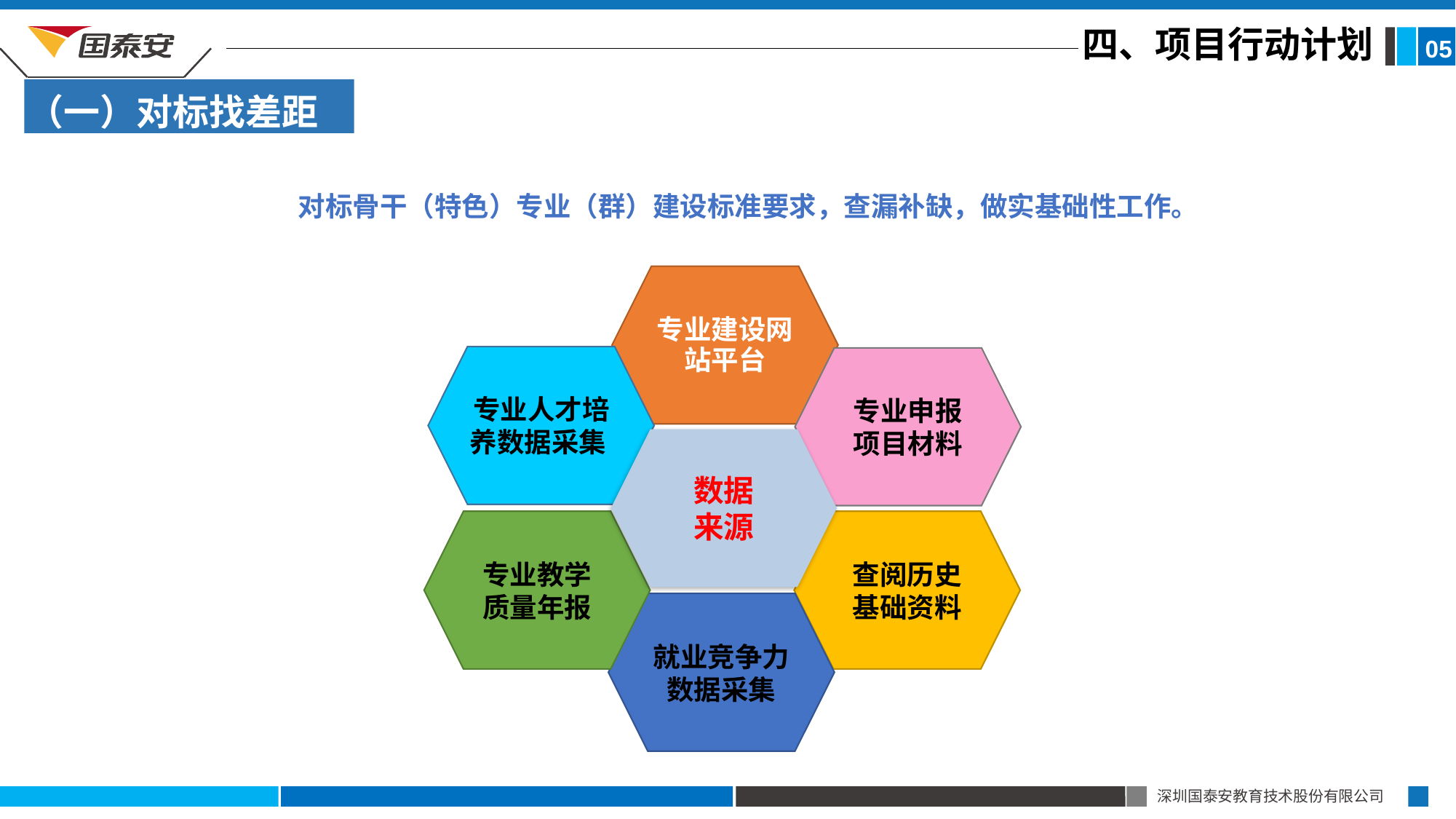

四、项目行动计划
05
（一）对标找差距

对标骨干（特色）专业（群）建设标准要求，查漏补缺，做实基础性工作。
专业建设网站平台
专业人才培养数据采集
专业申报
项目材料
专业教学
质量年报
查阅历史
基础资料
就业竞争力数据采集
数据
来源